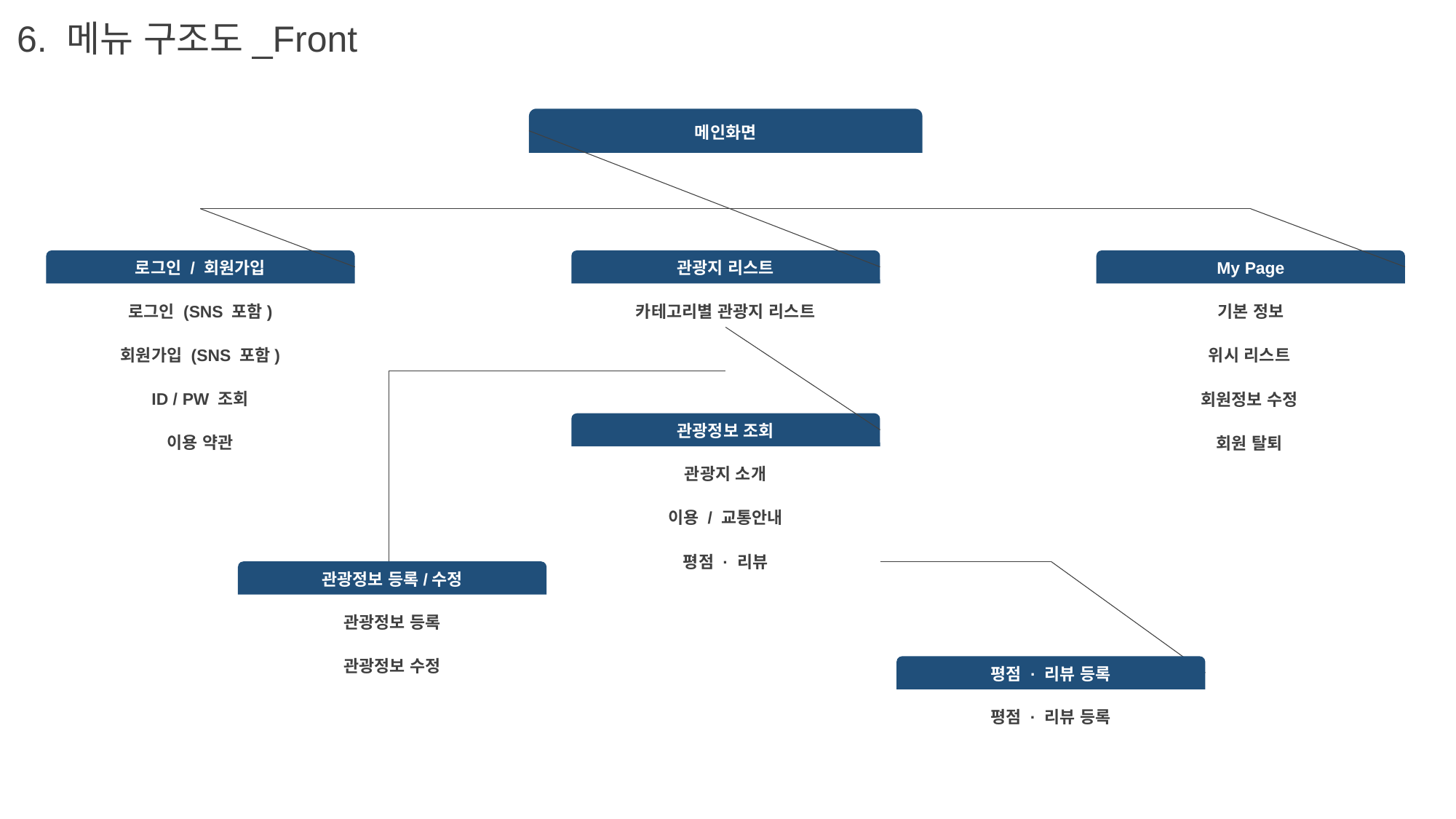

6. 메뉴 구조도_Front
메인화면
로그인 / 회원가입
관광지 리스트
My Page
로그인 (SNS 포함)
카테고리별 관광지 리스트
기본 정보
회원가입 (SNS 포함)
위시 리스트
ID / PW 조회
회원정보 수정
관광정보 조회
이용 약관
회원 탈퇴
관광지 소개
이용 / 교통안내
평점 · 리뷰
관광정보 등록/수정
관광정보 등록
관광정보 수정
평점 · 리뷰 등록
평점 · 리뷰 등록